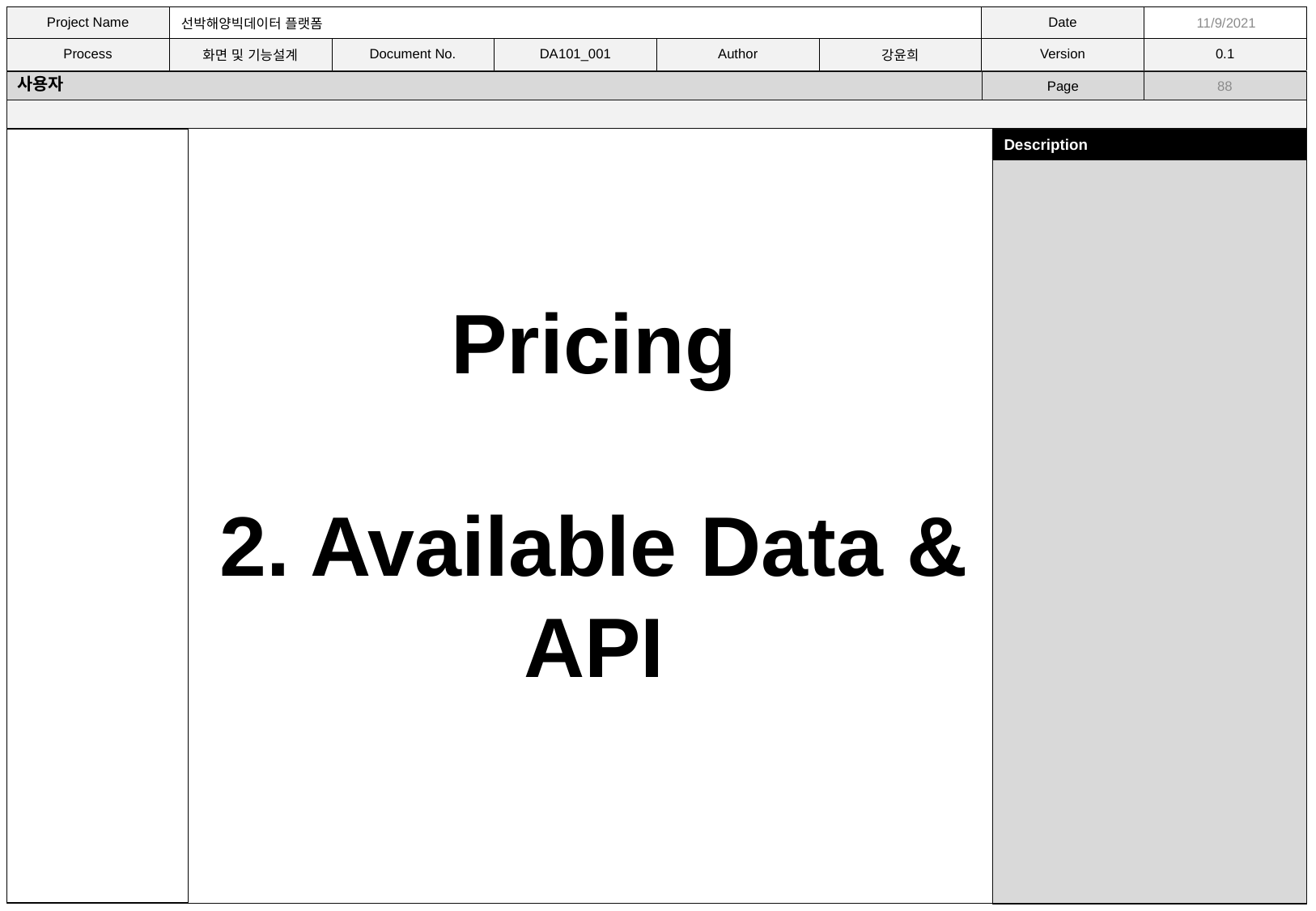

11/9/2021
사용자
88

Pricing

2. Available Data & API